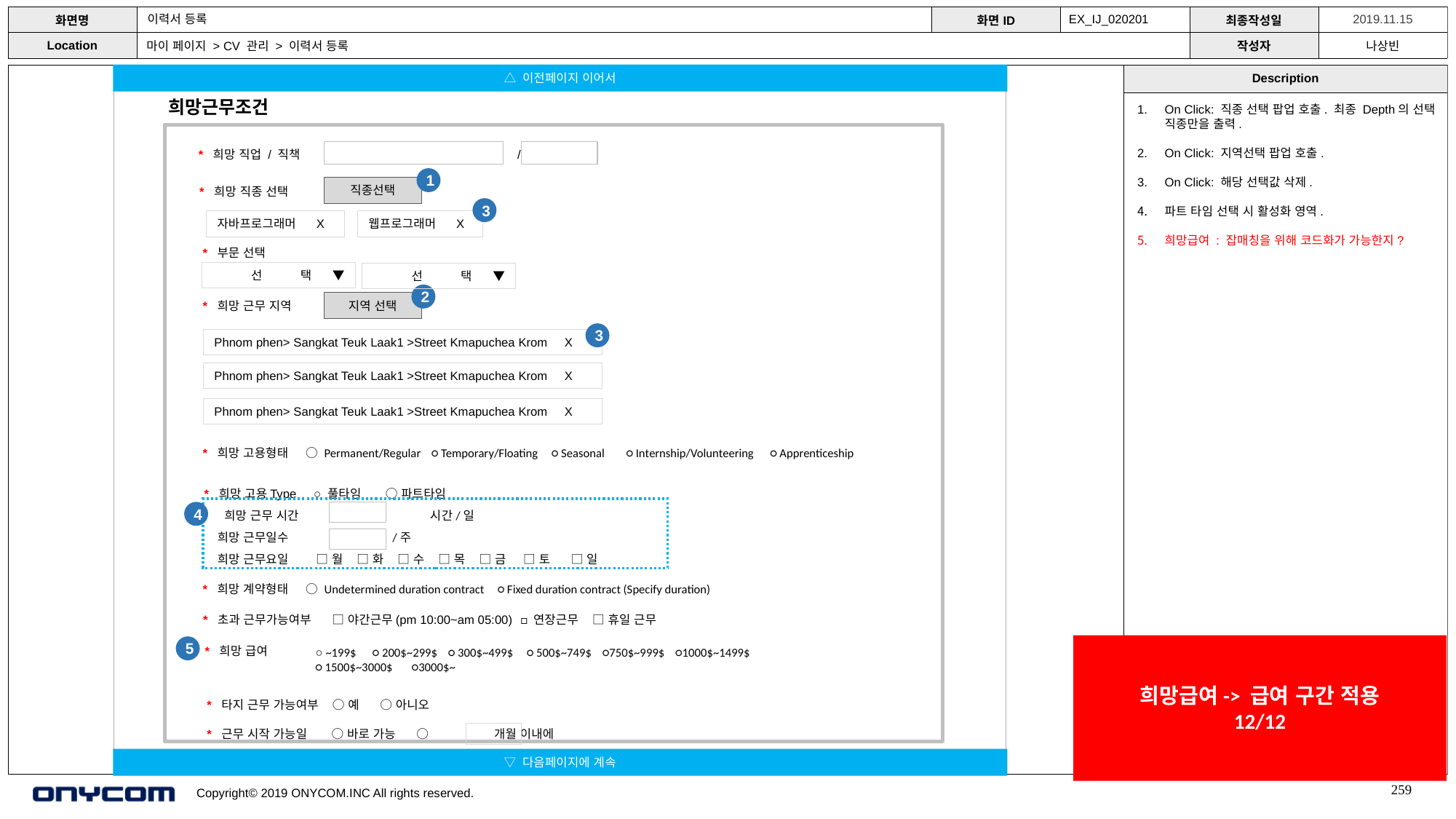

이력서 등록
EX_IJ_020201
마이 페이지 > CV 관리 > 이력서 등록
△ 이전페이지 이어서
희망근무조건
On Click: 직종 선택 팝업 호출. 최종 Depth의 선택 직종만을 출력.

On Click: 지역선택 팝업 호출.

On Click: 해당 선택값 삭제.

파트 타임 선택 시 활성화 영역.

희망급여 : 잡매칭을 위해 코드화가 가능한지?

*  희망 직업 / 직책                                                /             /

1
직종선택
*  희망 직종 선택
3
자바프로그래머     X
웹프로그래머     X
*  부문 선택
선           택      ▼
선           택      ▼
2
지역 선택
*  희망 근무 지역
3
Phnom phen> Sangkat Teuk Laak1 >Street Kmapuchea Krom     X
Phnom phen> Sangkat Teuk Laak1 >Street Kmapuchea Krom     X
Phnom phen> Sangkat Teuk Laak1 >Street Kmapuchea Krom     X
*  희망 고용형태     ○ Permanent/Regular    ○ Temporary/Floating     ○ Seasonal        ○ Internship/Volunteering      ○ Apprenticeship
*  희망 고용Type     ○ 풀타임       ○ 파트타임
     희망 근무 시간                                      시간/일
   희망 근무일수                         일 /주
   희망 근무요일        □ 월    □ 화    □ 수    □ 목    □ 금     □ 토      □ 일

4

*  희망 계약형태     ○ Undetermined duration contract     ○ Fixed duration contract (Specify duration)
*  초과 근무가능여부      □ 야간근무(pm 10:00~am 05:00)   □ 연장근무    □ 휴일 근무
희망급여-> 급여 구간 적용
12/12
5
*  희망 급여
○ ~199$      ○ 200$~299$    ○ 300$~499$     ○ 500$~749$    ○750$~999$    ○1000$~1499$
○ 1500$~3000$       ○3000$~
*  타지 근무 가능여부    ○ 예      ○ 아니오

*  근무 시작 가능일       ○ 바로 가능      ○                   개월 이내에

▽ 다음페이지에 계속
259